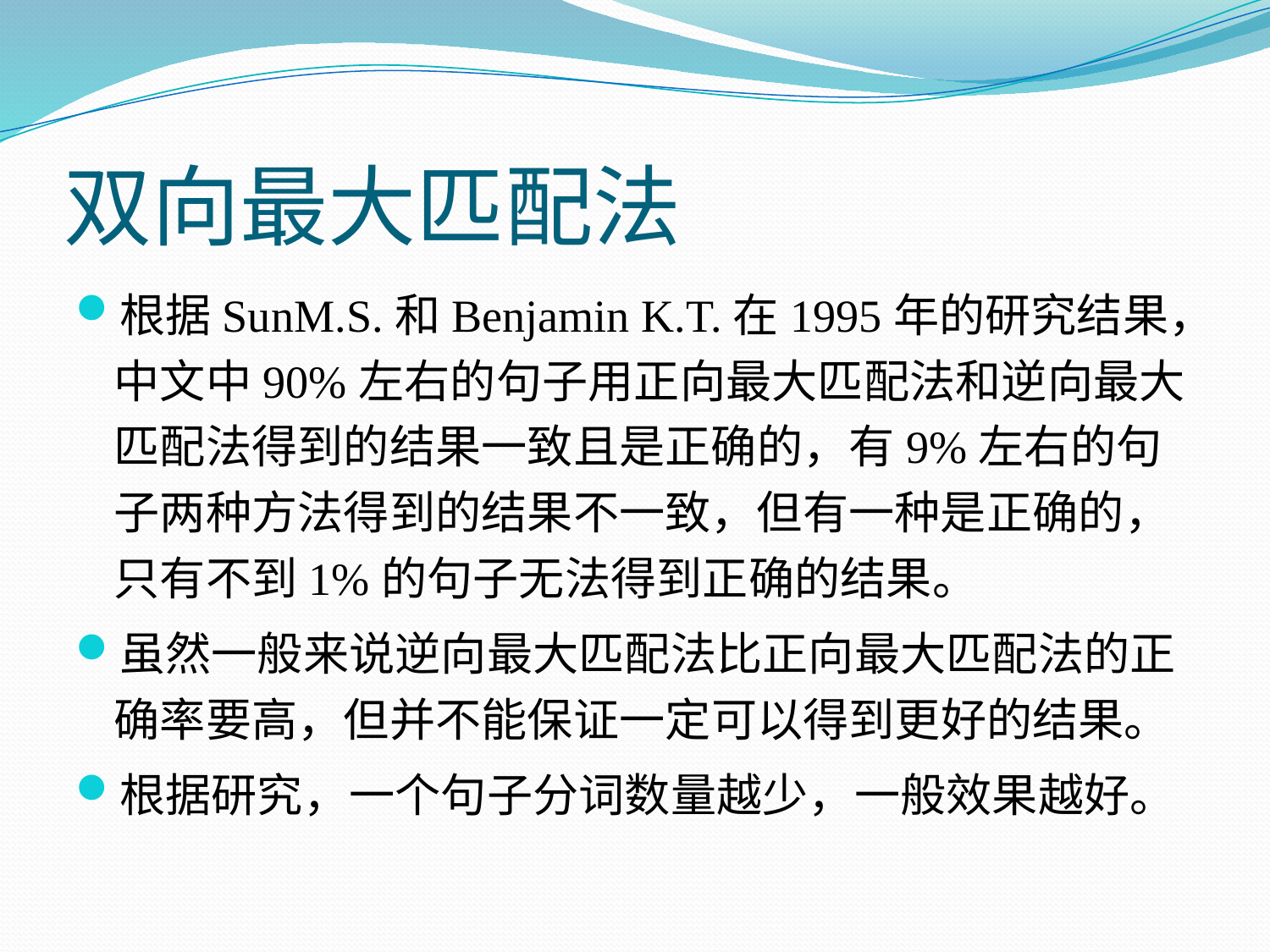

# 双向最大匹配法
根据SunM.S.和Benjamin K.T.在1995年的研究结果，中文中90%左右的句子用正向最大匹配法和逆向最大匹配法得到的结果一致且是正确的，有9%左右的句子两种方法得到的结果不一致，但有一种是正确的，只有不到1%的句子无法得到正确的结果。
虽然一般来说逆向最大匹配法比正向最大匹配法的正确率要高，但并不能保证一定可以得到更好的结果。
根据研究，一个句子分词数量越少，一般效果越好。